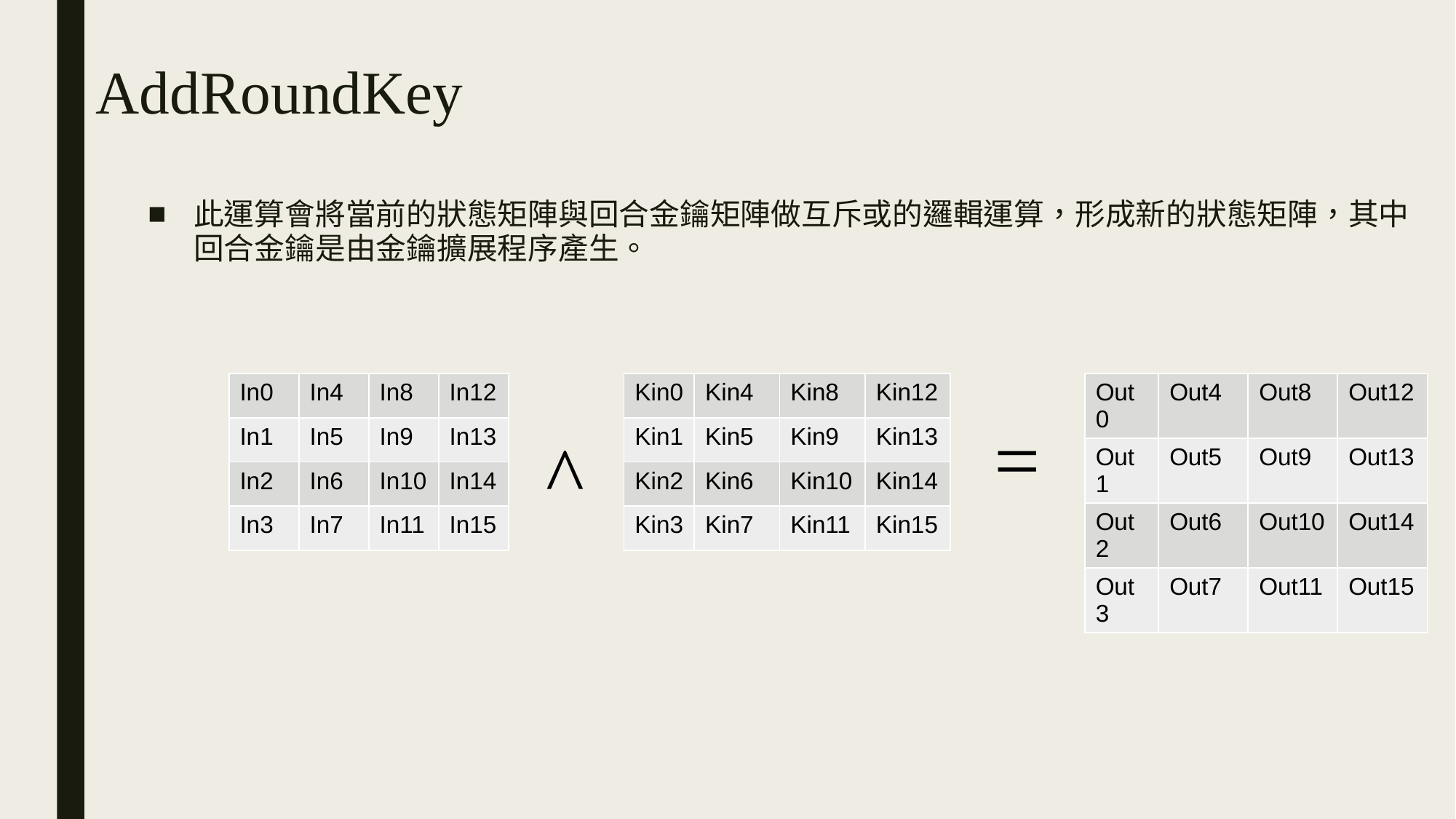

# AddRoundKey
此運算會將當前的狀態矩陣與回合金鑰矩陣做互斥或的邏輯運算，形成新的狀態矩陣，其中回合金鑰是由金鑰擴展程序產生。

| In0 | In4 | In8 | In12 |
| --- | --- | --- | --- |
| In1 | In5 | In9 | In13 |
| In2 | In6 | In10 | In14 |
| In3 | In7 | In11 | In15 |
| Kin0 | Kin4 | Kin8 | Kin12 |
| --- | --- | --- | --- |
| Kin1 | Kin5 | Kin9 | Kin13 |
| Kin2 | Kin6 | Kin10 | Kin14 |
| Kin3 | Kin7 | Kin11 | Kin15 |
| Out0 | Out4 | Out8 | Out12 |
| --- | --- | --- | --- |
| Out1 | Out5 | Out9 | Out13 |
| Out2 | Out6 | Out10 | Out14 |
| Out3 | Out7 | Out11 | Out15 |
=
^